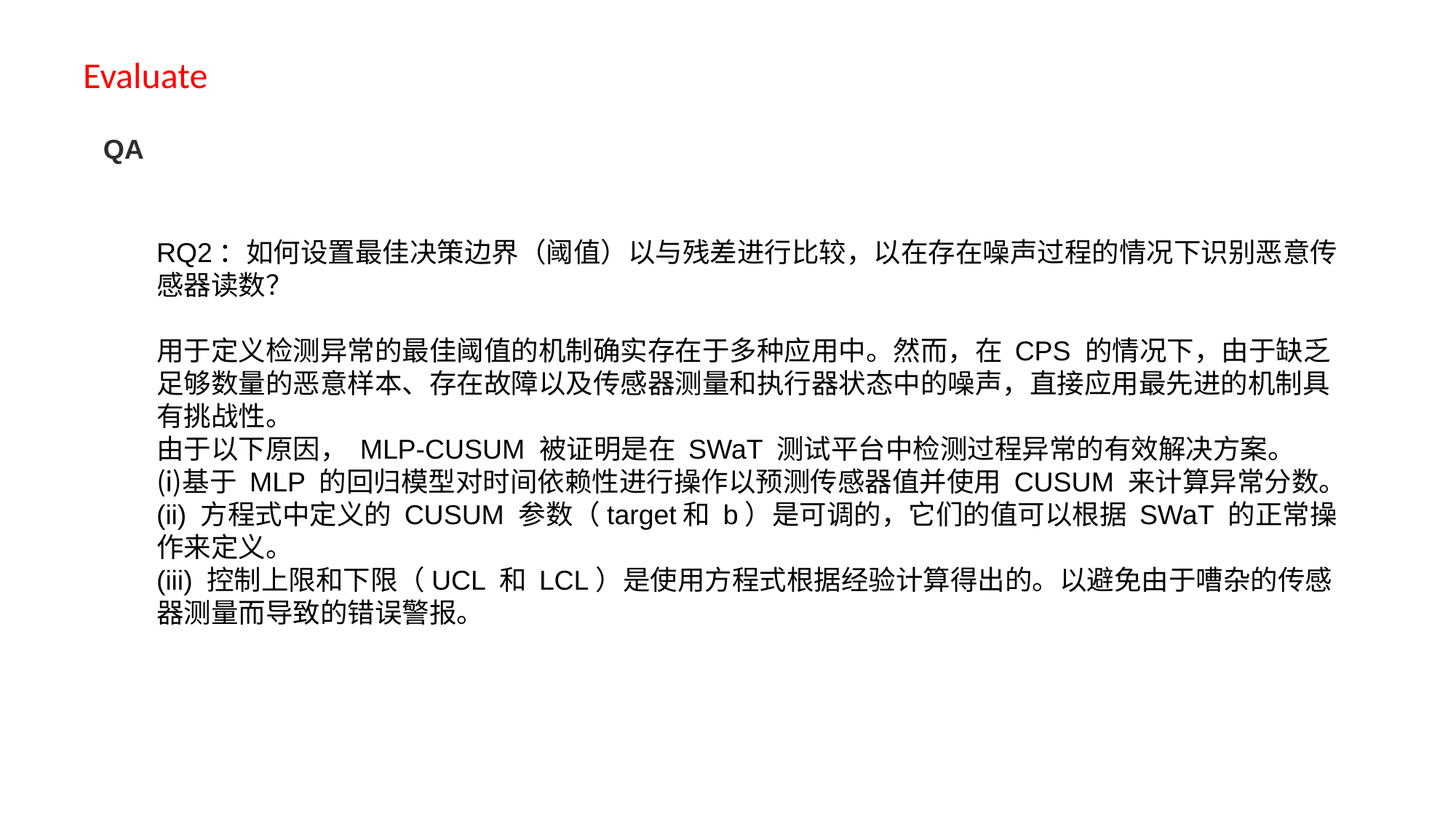

Evaluate
  QA
RQ2：如何设置最佳决策边界（阈值）以与残差进行比较，以在存在噪声过程的情况下识别恶意传感器读数？

用于定义检测异常的最佳阈值的机制确实存在于多种应用中。然而，在 CPS 的情况下，由于缺乏足够数量的恶意样本、存在故障以及传感器测量和执行器状态中的噪声，直接应用最先进的机制具有挑战性。
由于以下原因， MLP-CUSUM 被证明是在 SWaT 测试平台中检测过程异常的有效解决方案。
基于 MLP 的回归模型对时间依赖性进行操作以预测传感器值并使用 CUSUM 来计算异常分数。
(ii) 方程式中定义的 CUSUM 参数（target和 b）是可调的，它们的值可以根据 SWaT 的正常操作来定义。
(iii) 控制上限和下限（UCL 和 LCL）是使用方程式根据经验计算得出的。以避免由于嘈杂的传感器测量而导致的错误警报。